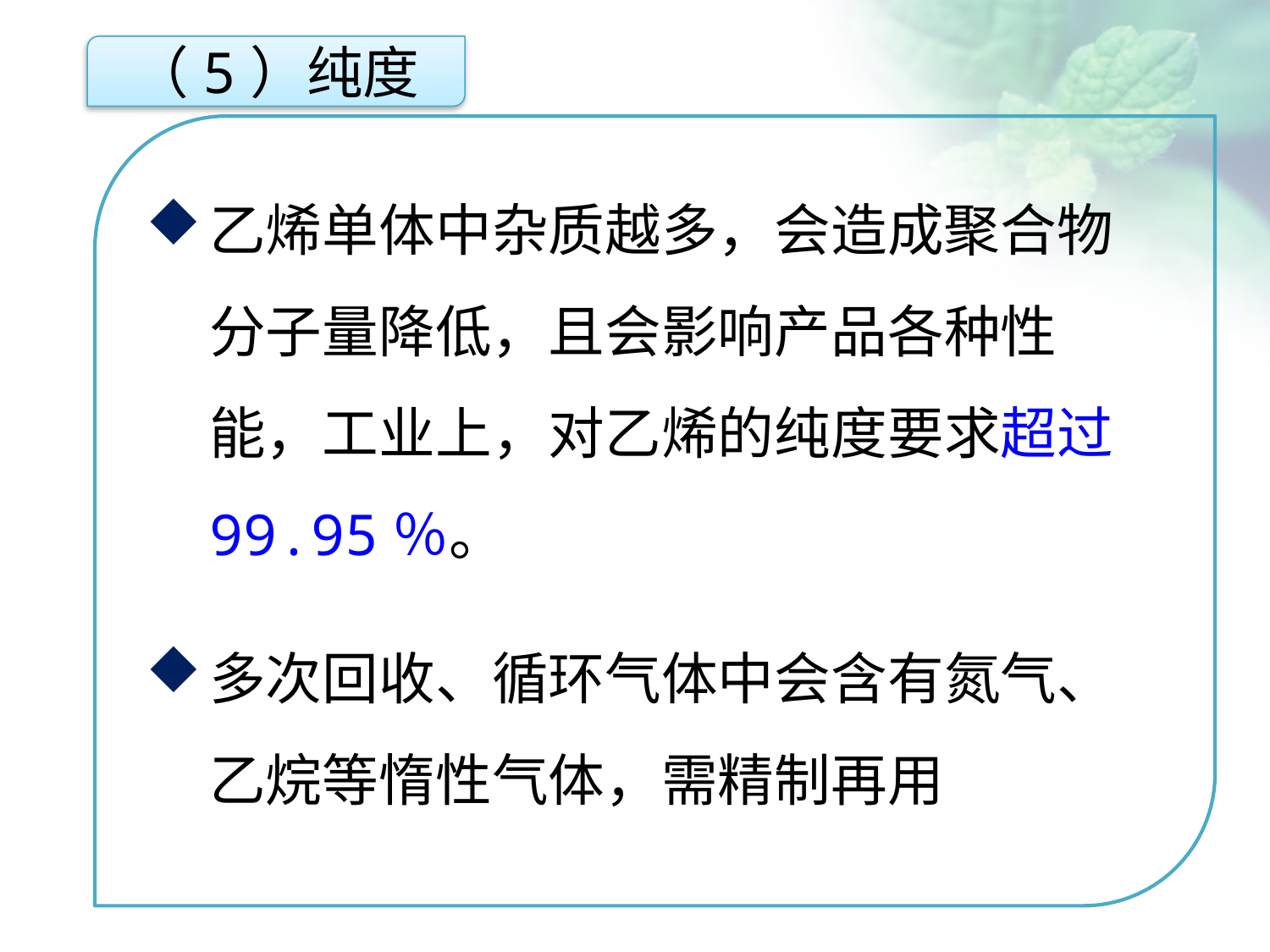

（5）纯度
乙烯单体中杂质越多，会造成聚合物分子量降低，且会影响产品各种性能，工业上，对乙烯的纯度要求超过99.95％。
多次回收、循环气体中会含有氮气、乙烷等惰性气体，需精制再用
点击添加文本
点击添加文本
点击添加文本
点击添加文本